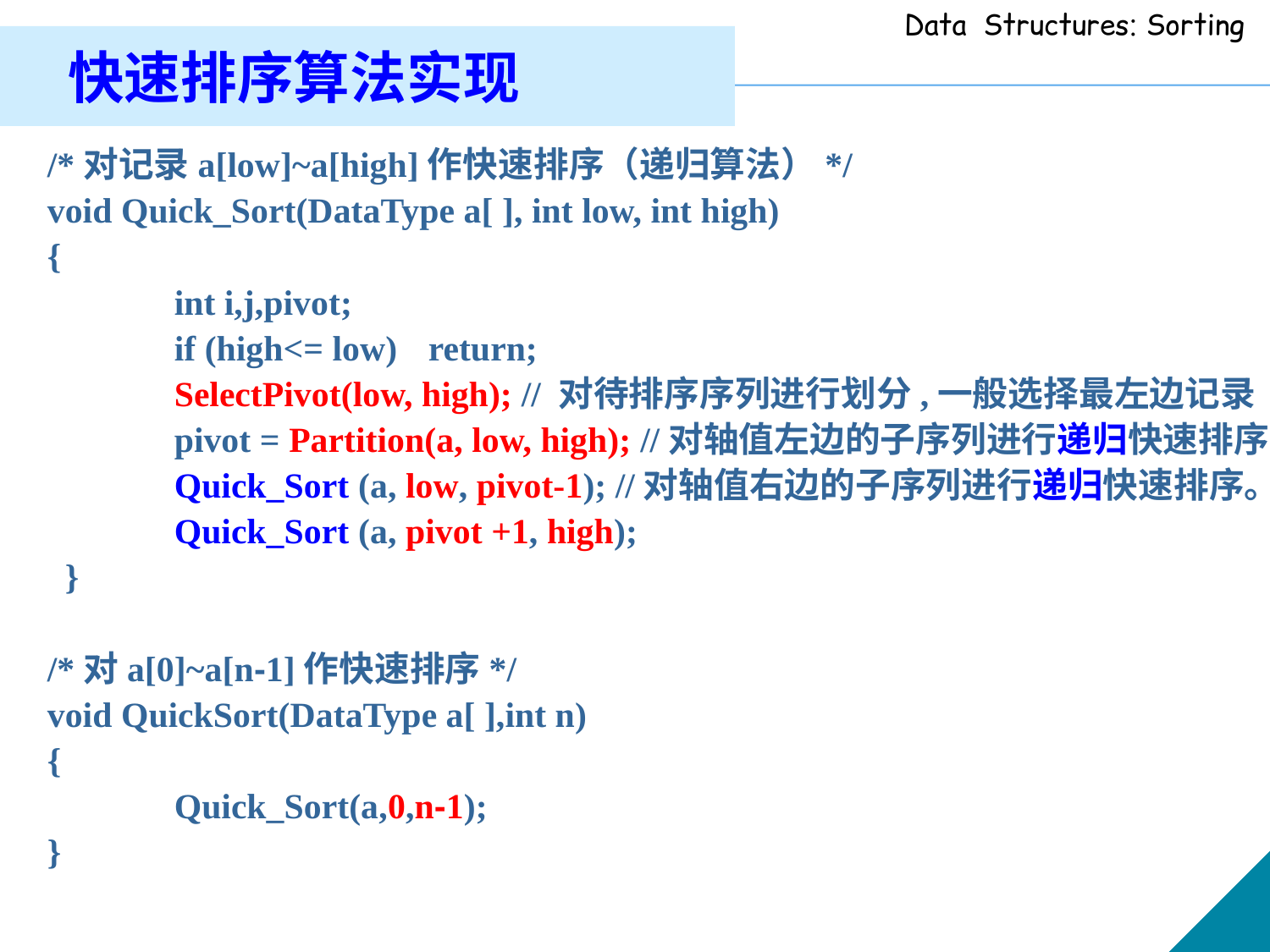

快速排序算法实现

/*对记录a[low]~a[high]作快速排序（递归算法）*/
void Quick_Sort(DataType a[ ], int low, int high)
{
	int i,j,pivot;
	if (high<= low)	return;
	SelectPivot(low, high); // 对待排序序列进行划分,一般选择最左边记录
	pivot = Partition(a, low, high); //对轴值左边的子序列进行递归快速排序
	Quick_Sort (a, low, pivot-1); //对轴值右边的子序列进行递归快速排序。
     	Quick_Sort (a, pivot +1, high);
  }

/*对a[0]~a[n-1]作快速排序*/
void QuickSort(DataType a[ ],int n)
{
	Quick_Sort(a,0,n-1);
}